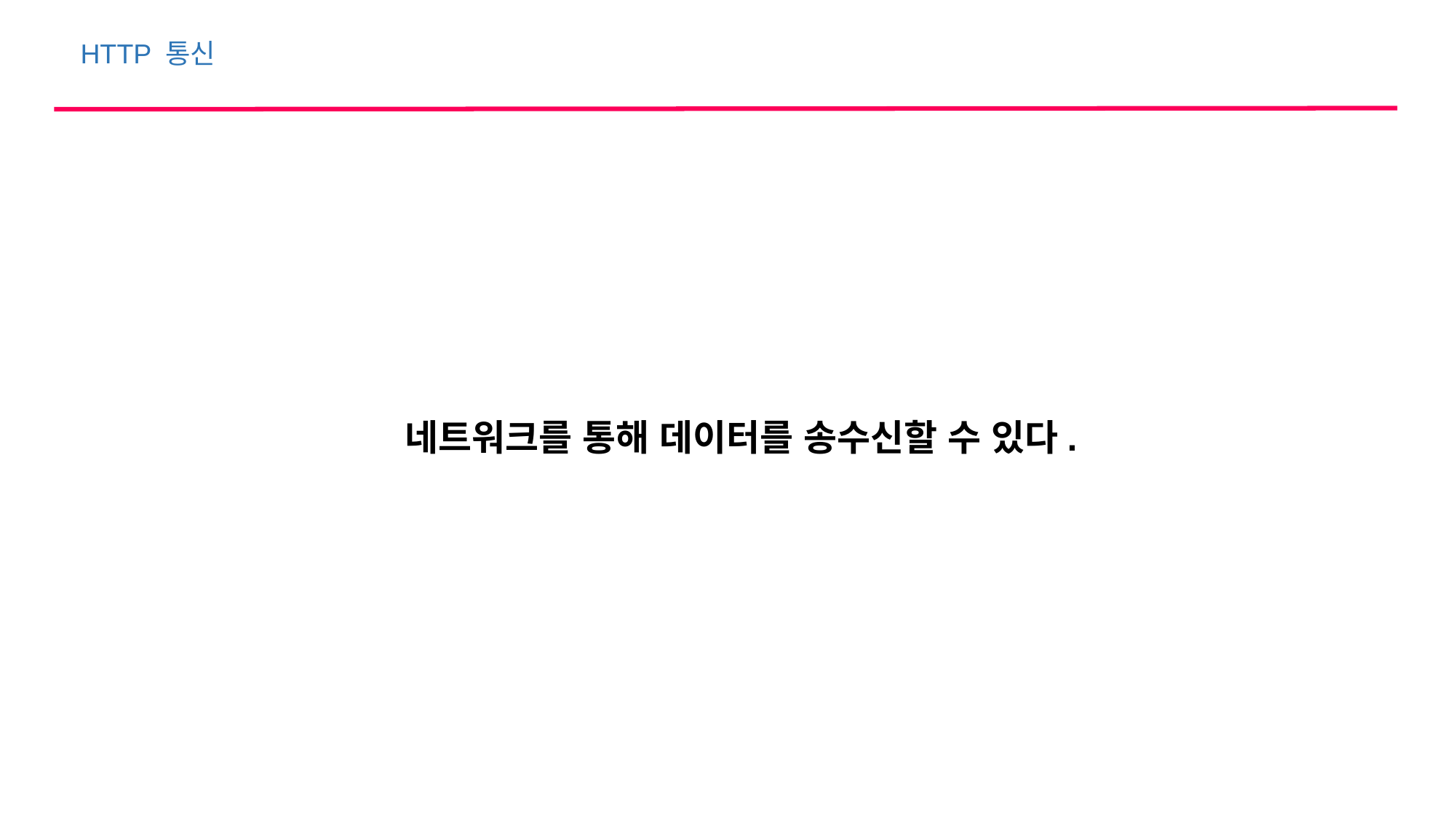

HTTP 통신
네트워크를 통해 데이터를 송수신할 수 있다.